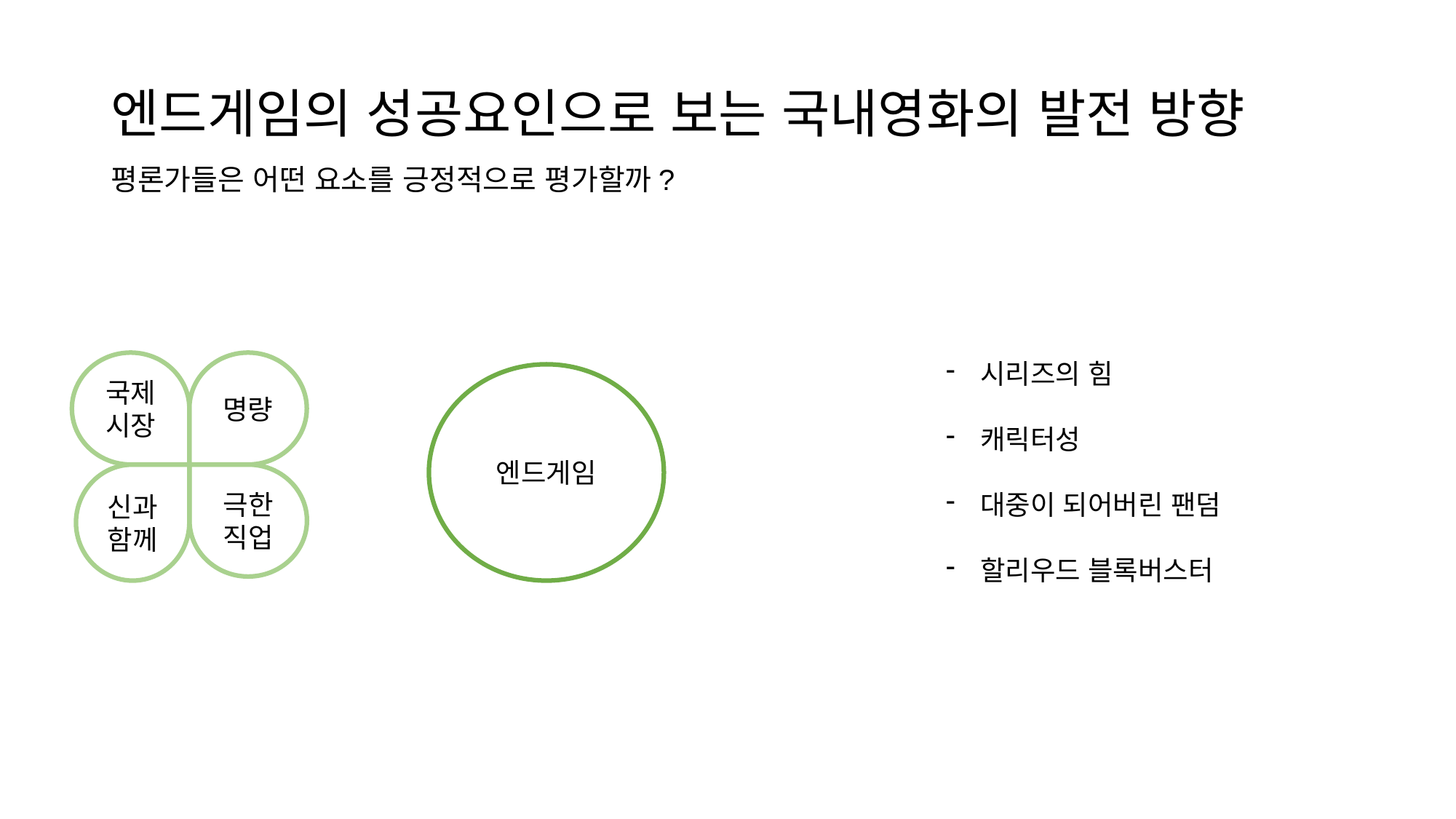

# 엔드게임의 성공요인으로 보는 국내영화의 발전 방향 평론가들은 어떤 요소를 긍정적으로 평가할까?
명량
국제
시장
시리즈의 힘

캐릭터성

대중이 되어버린 팬덤

할리우드 블록버스터
엔드게임
극한
직업
신과
함께